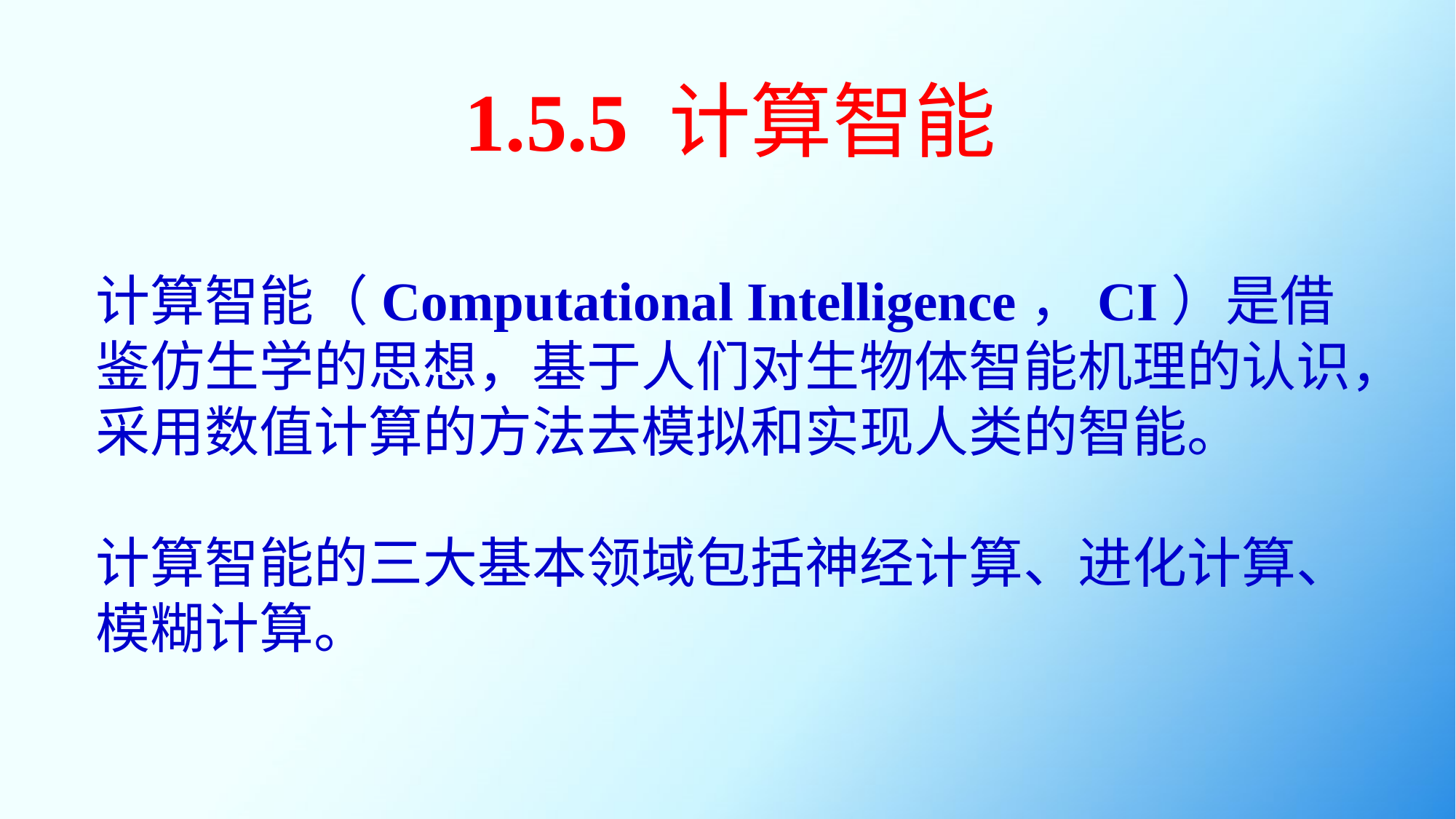

1.5.5 计算智能

计算智能（Computational Intelligence，CI）是借鉴仿生学的思想，基于人们对生物体智能机理的认识，采用数值计算的方法去模拟和实现人类的智能。

计算智能的三大基本领域包括神经计算、进化计算、模糊计算。